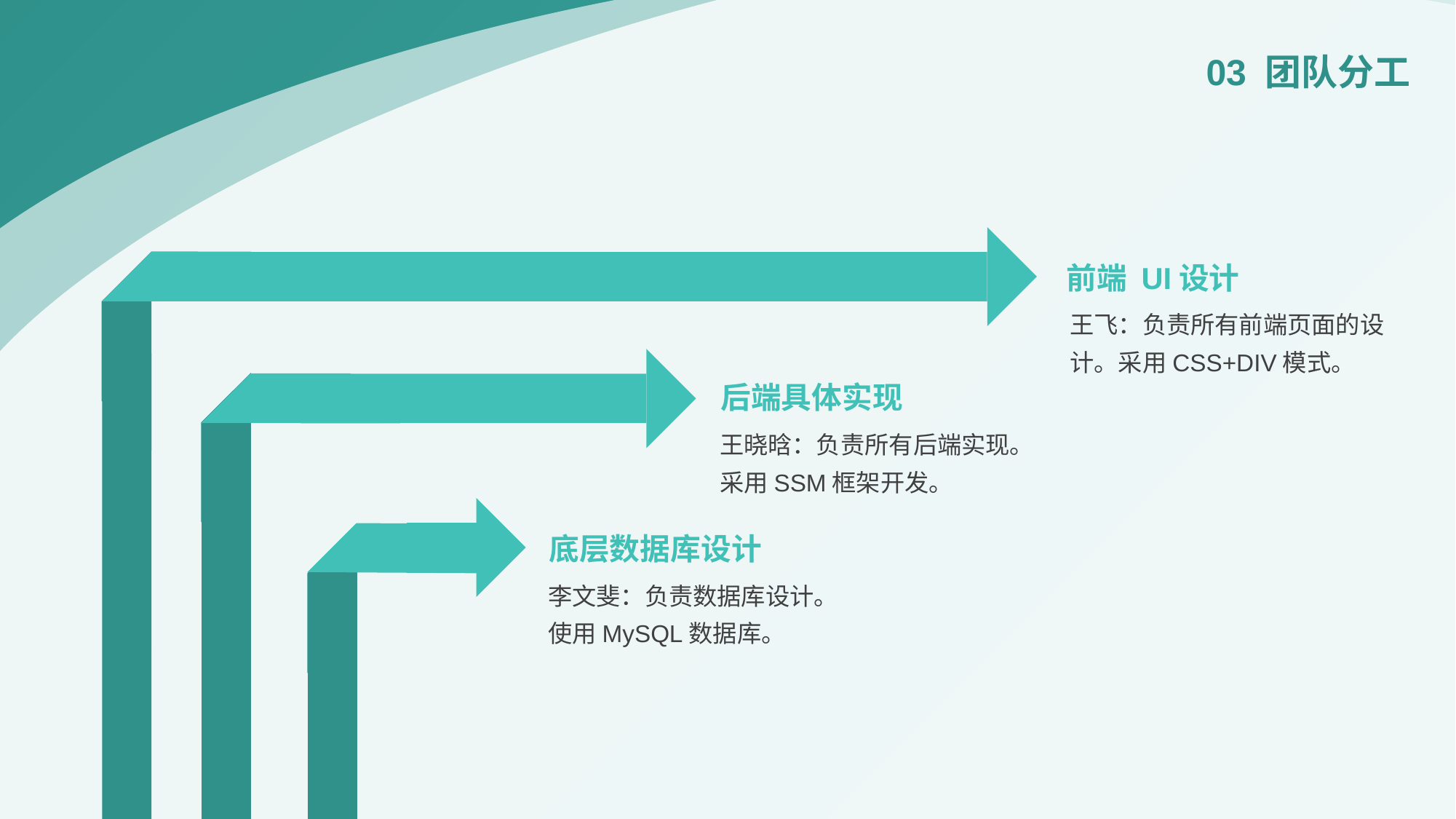

03 团队分工

前端 UI设计

王飞：负责所有前端页面的设计。采用CSS+DIV模式。

后端具体实现

王晓晗：负责所有后端实现。
采用SSM框架开发。

底层数据库设计

李文斐：负责数据库设计。
使用MySQL数据库。